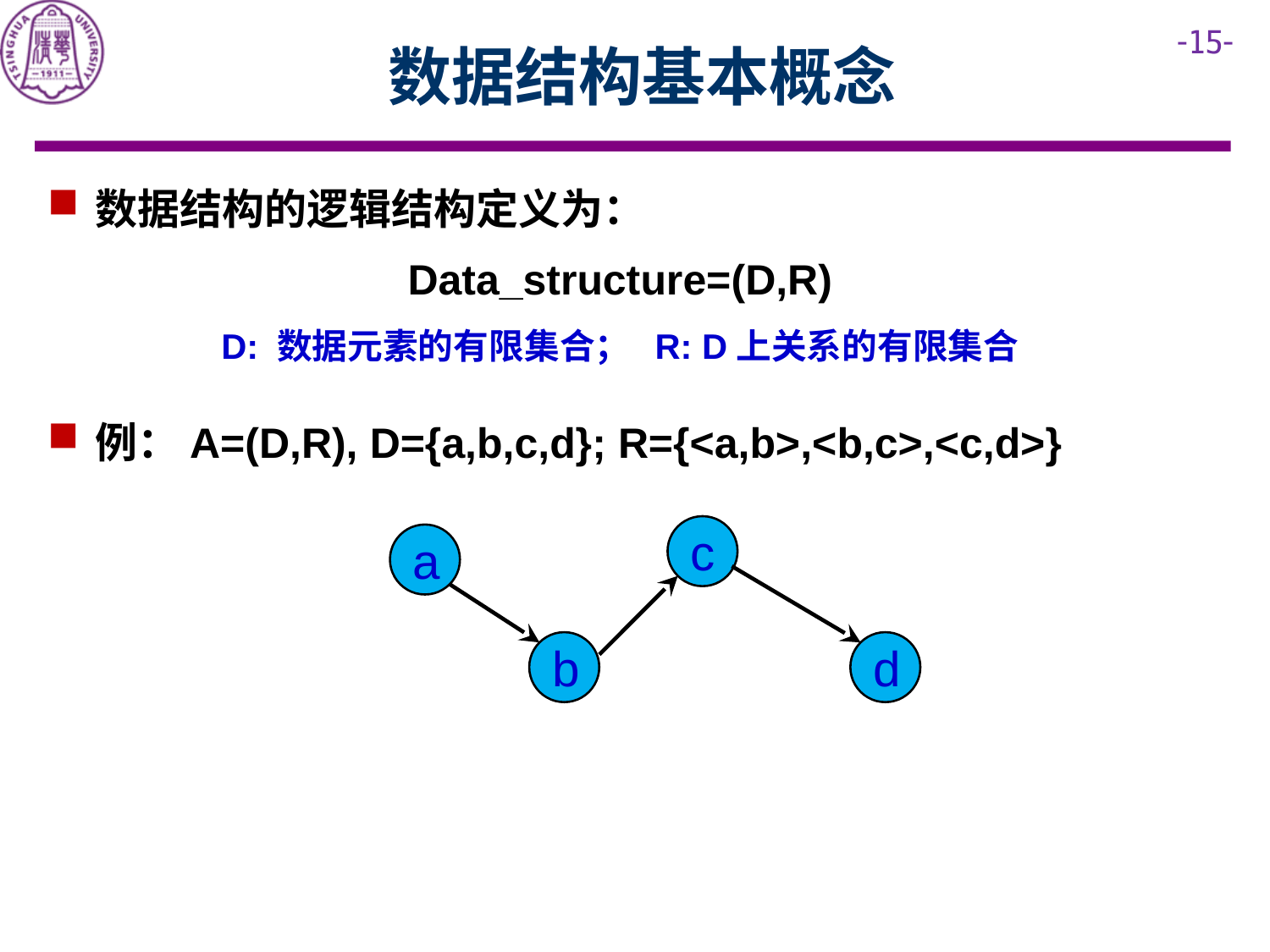

# 数据结构基本概念
数据结构的逻辑结构定义为：
Data_structure=(D,R)
D: 数据元素的有限集合；  R: D上关系的有限集合
例：A=(D,R), D={a,b,c,d}; R={<a,b>,<b,c>,<c,d>}
c
a
b
d